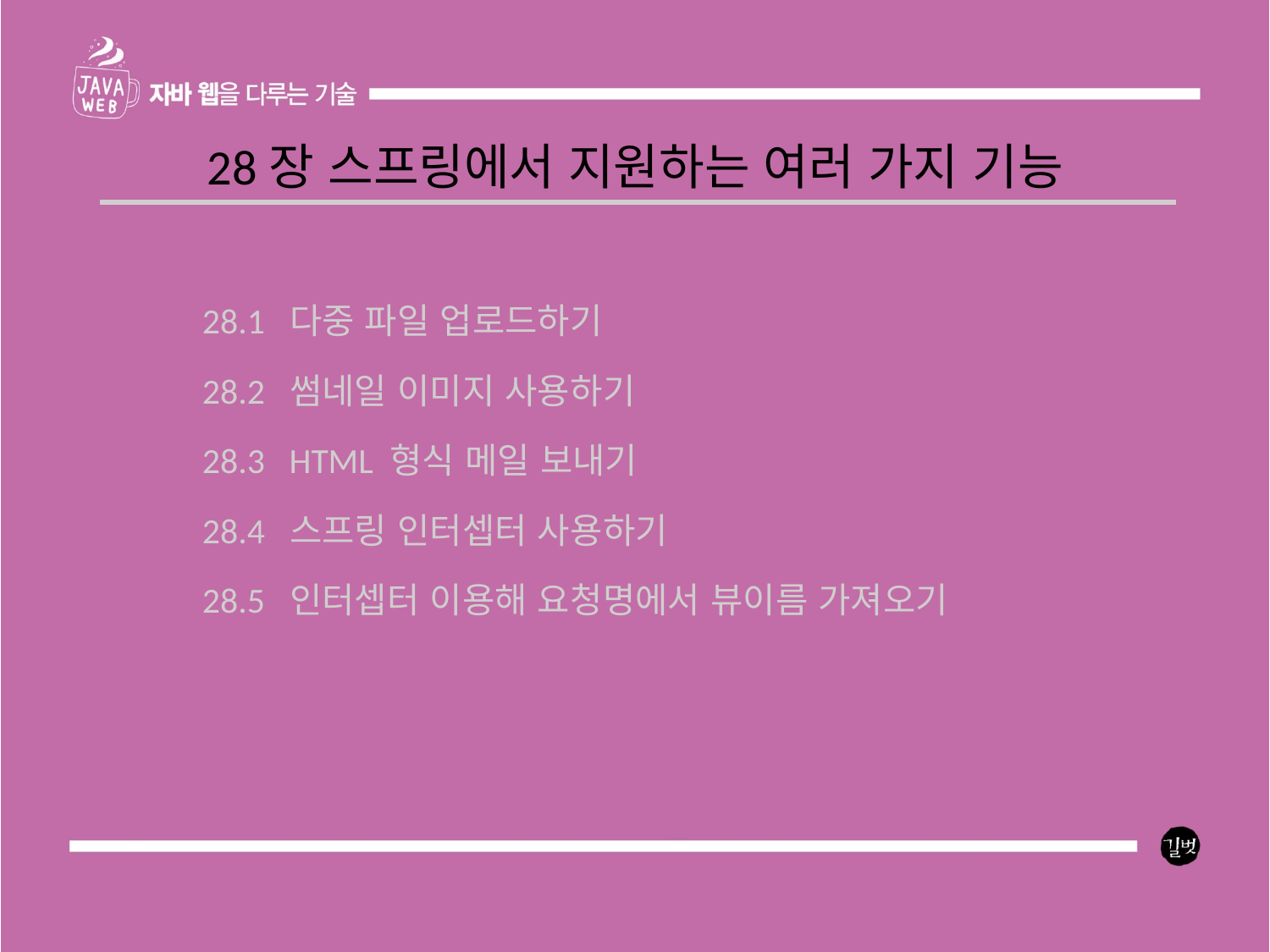

28장 스프링에서 지원하는 여러 가지 기능
28.1  다중 파일 업로드하기
28.2  썸네일 이미지 사용하기
28.3   HTML 형식 메일 보내기
28.4  스프링 인터셉터 사용하기
28.5  인터셉터 이용해 요청명에서 뷰이름 가져오기